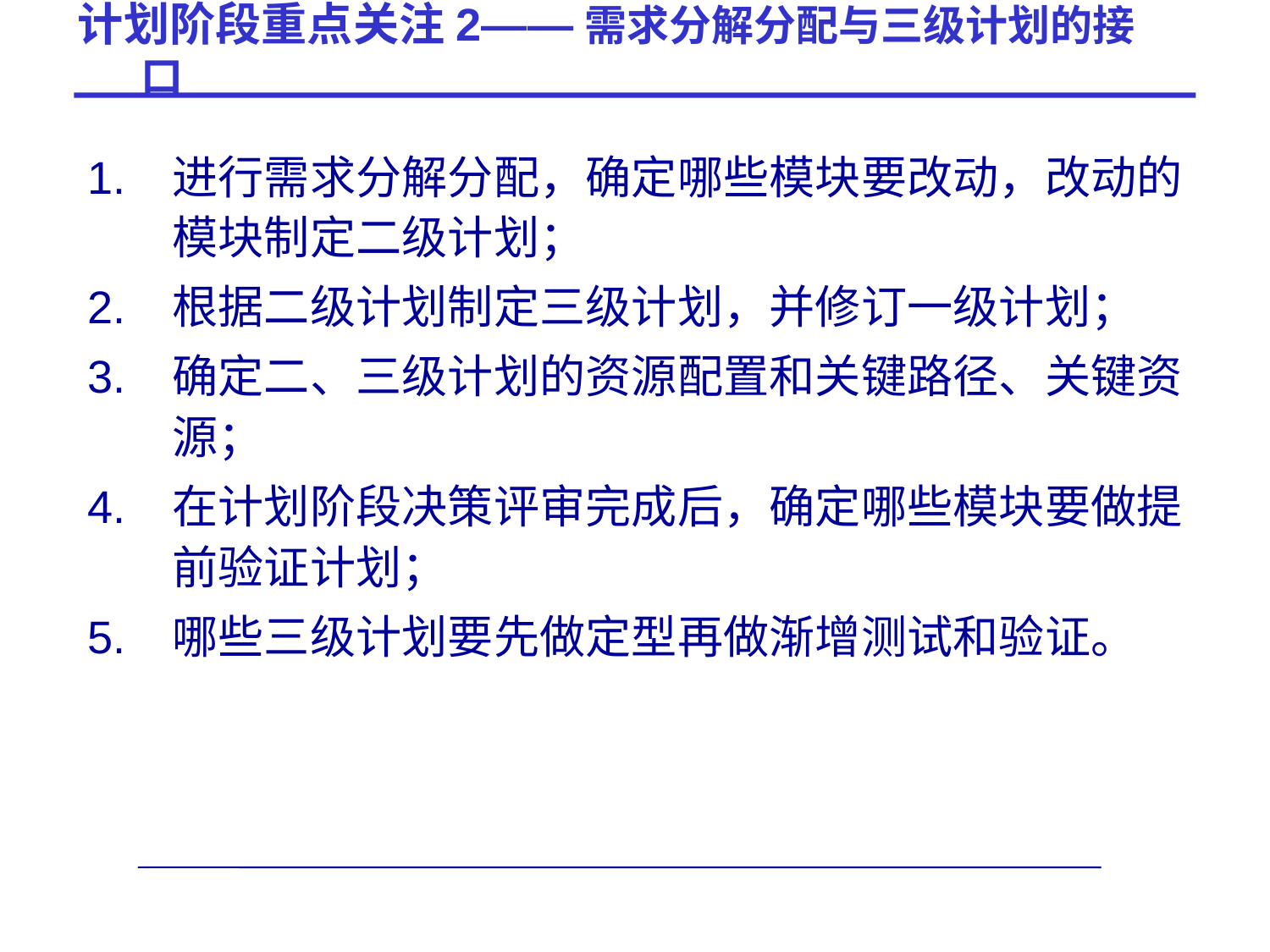

# 计划阶段重点关注2——需求分解分配与三级计划的接口
进行需求分解分配，确定哪些模块要改动，改动的模块制定二级计划；
根据二级计划制定三级计划，并修订一级计划；
确定二、三级计划的资源配置和关键路径、关键资源；
在计划阶段决策评审完成后，确定哪些模块要做提前验证计划；
哪些三级计划要先做定型再做渐增测试和验证。